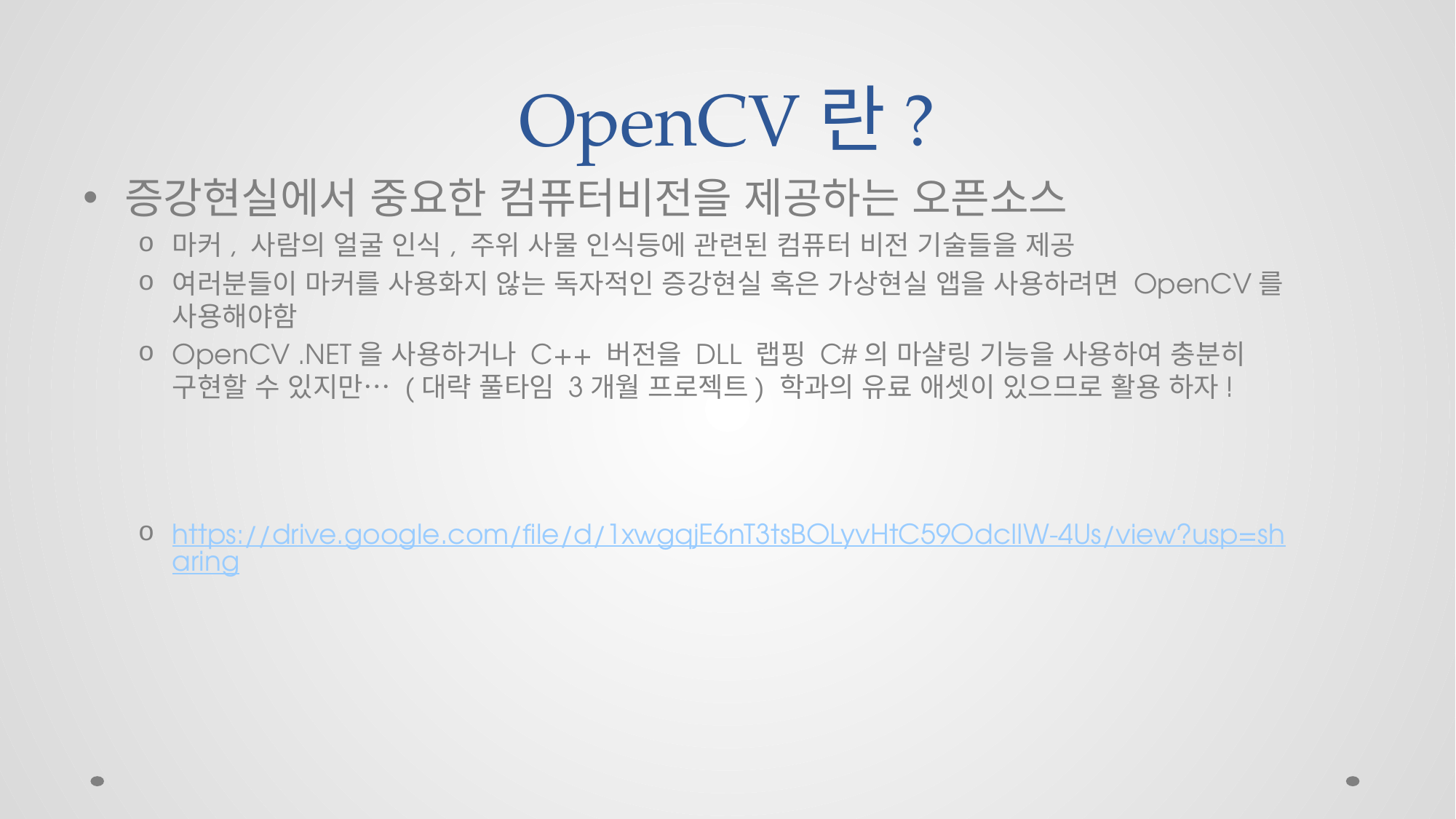

# OpenCV란?
증강현실에서 중요한 컴퓨터비전을 제공하는 오픈소스
마커, 사람의 얼굴 인식, 주위 사물 인식등에 관련된 컴퓨터 비전 기술들을 제공
여러분들이 마커를 사용화지 않는 독자적인 증강현실 혹은 가상현실 앱을 사용하려면 OpenCV를 사용해야함
OpenCV .NET을 사용하거나 C++ 버전을 DLL 랩핑 C#의 마샬링 기능을 사용하여 충분히 구현할 수 있지만… (대략 풀타임 3개월 프로젝트) 학과의 유료 애셋이 있으므로 활용 하자!

https://drive.google.com/file/d/1xwgqjE6nT3tsBOLyvHtC59OdcIIW-4Us/view?usp=sharing